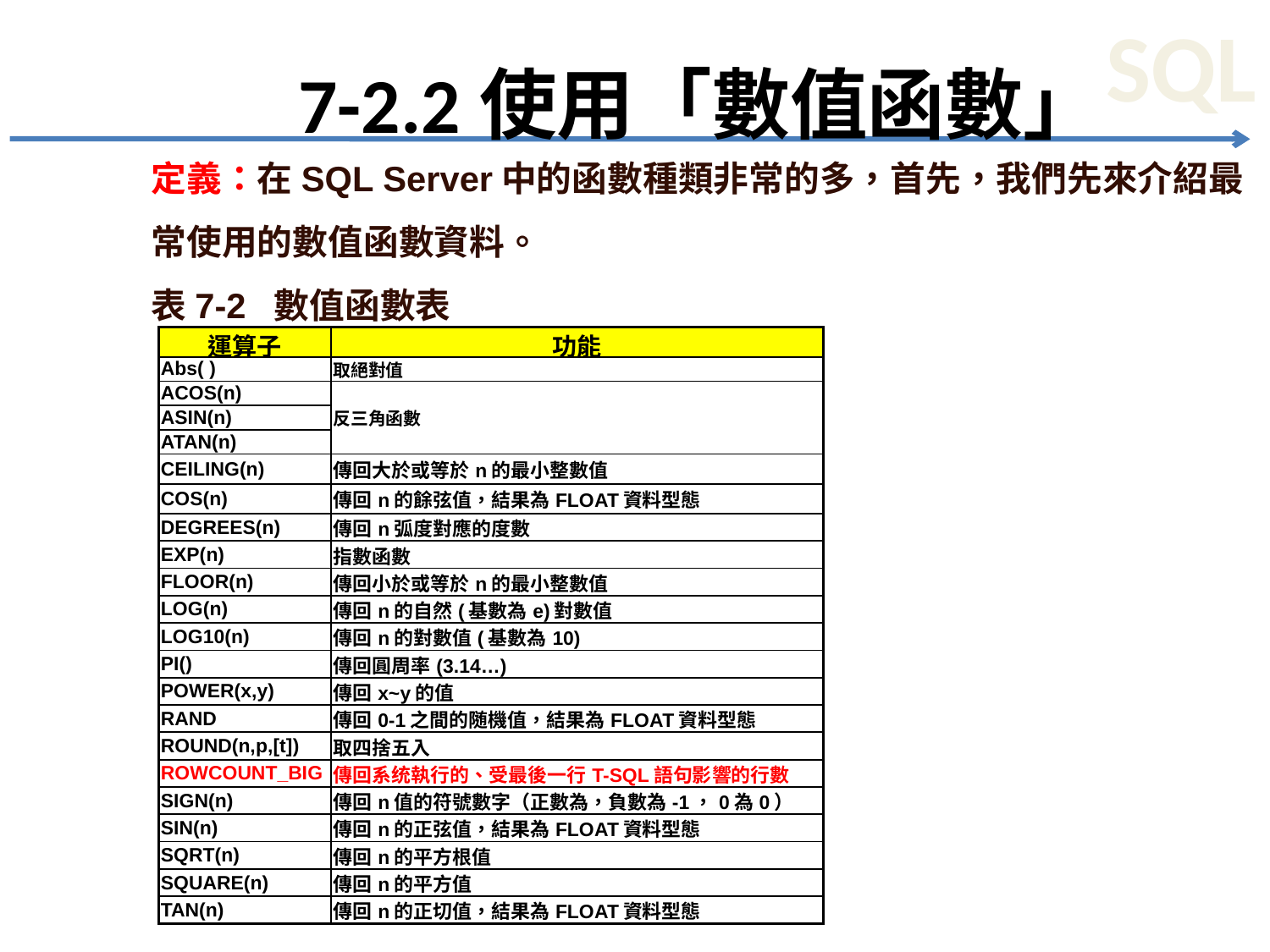

# 7-2.2使用「數值函數」
定義：在SQL Server中的函數種類非常的多，首先，我們先來介紹最常使用的數值函數資料。
表7-2  數值函數表
| 運算子 | 功能 |
| --- | --- |
| Abs( ) | 取絕對值 |
| ACOS(n) | 反三角函數 |
| ASIN(n) |  |
| ATAN(n) |  |
| CEILING(n) | 傳回大於或等於n的最小整數值 |
| COS(n) | 傳回n的餘弦值，結果為FLOAT資料型態 |
| DEGREES(n) | 傳回n弧度對應的度數 |
| EXP(n) | 指數函數 |
| FLOOR(n) | 傳回小於或等於n的最小整數值 |
| LOG(n) | 傳回n的自然(基數為e)對數值 |
| LOG10(n) | 傳回n的對數值(基數為10) |
| PI() | 傳回圓周率(3.14…) |
| POWER(x,y) | 傳回x~y的值 |
| RAND | 傳回0-1之間的随機值，結果為FLOAT資料型態 |
| ROUND(n,p,[t]) | 取四捨五入 |
| ROWCOUNT\_BIG | 傳回系统執行的、受最後一行T-SQL語句影響的行數 |
| SIGN(n) | 傳回n值的符號數字（正數為，負數為-1，0為0） |
| SIN(n) | 傳回n的正弦值，結果為FLOAT資料型態 |
| SQRT(n) | 傳回n的平方根值 |
| SQUARE(n) | 傳回n的平方值 |
| TAN(n) | 傳回n的正切值，結果為FLOAT資料型態 |